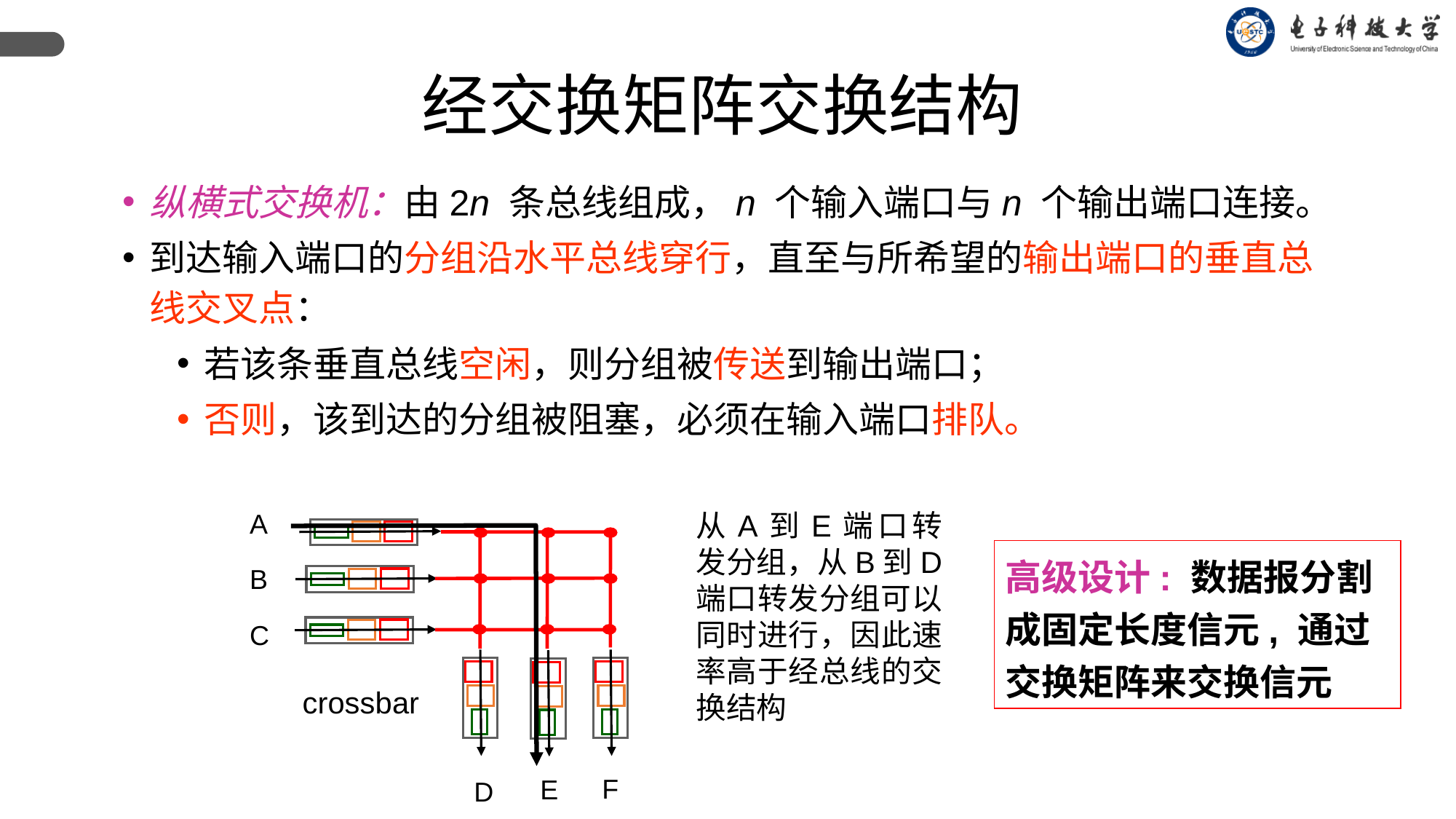

经交换矩阵交换结构
纵横式交换机：由2n 条总线组成，n 个输入端口与n 个输出端口连接。
到达输入端口的分组沿水平总线穿行，直至与所希望的输出端口的垂直总线交叉点：
若该条垂直总线空闲，则分组被传送到输出端口；
否则，该到达的分组被阻塞，必须在输入端口排队。
A
从A到E端口转发分组，从B到D端口转发分组可以同时进行，因此速率高于经总线的交换结构

crossbar
高级设计: 数据报分割成固定长度信元, 通过交换矩阵来交换信元
B
C
F
E
D